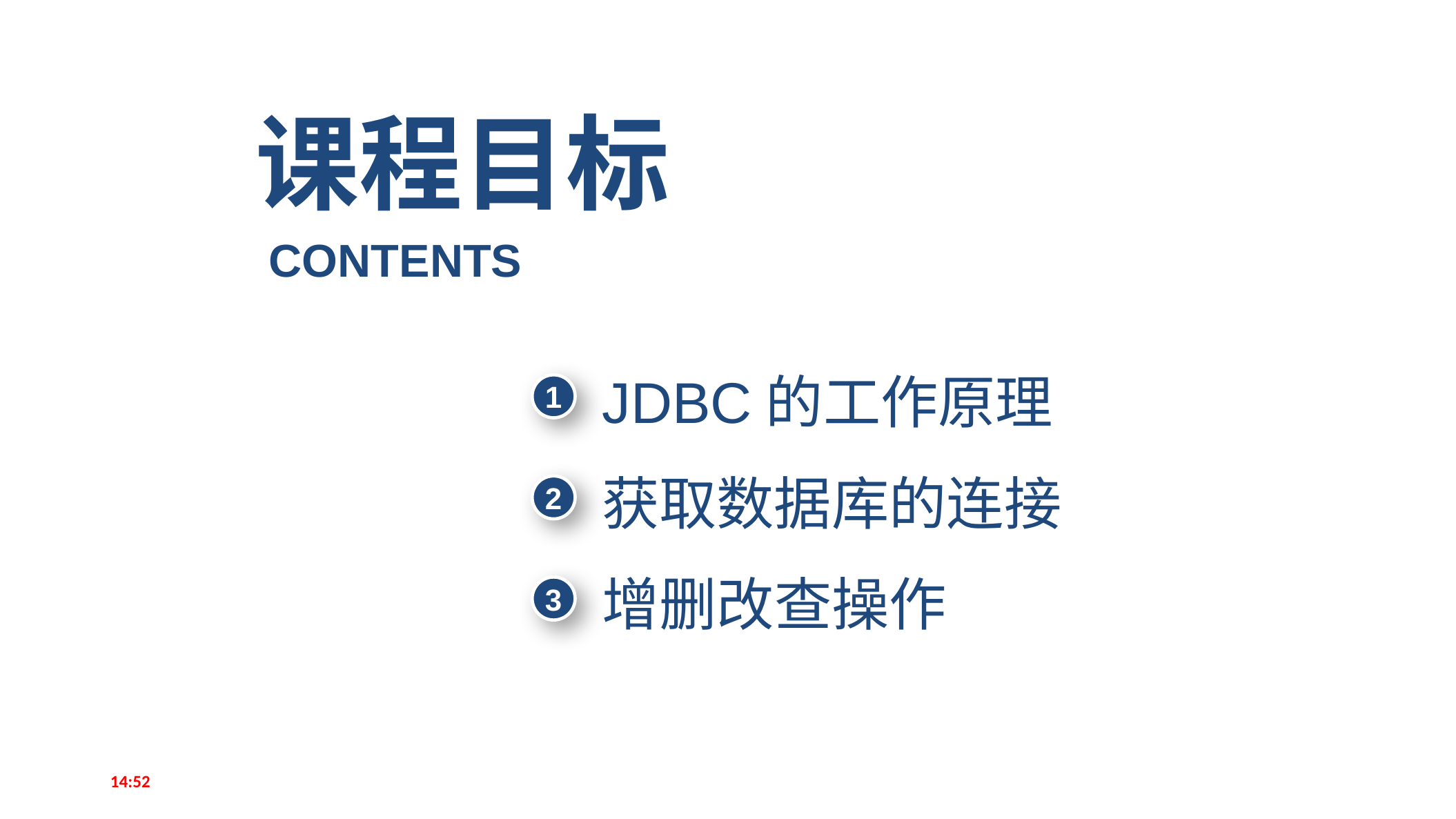

课程目标
CONTENTS
JDBC的工作原理
1
获取数据库的连接
2
增删改查操作
3
14:52